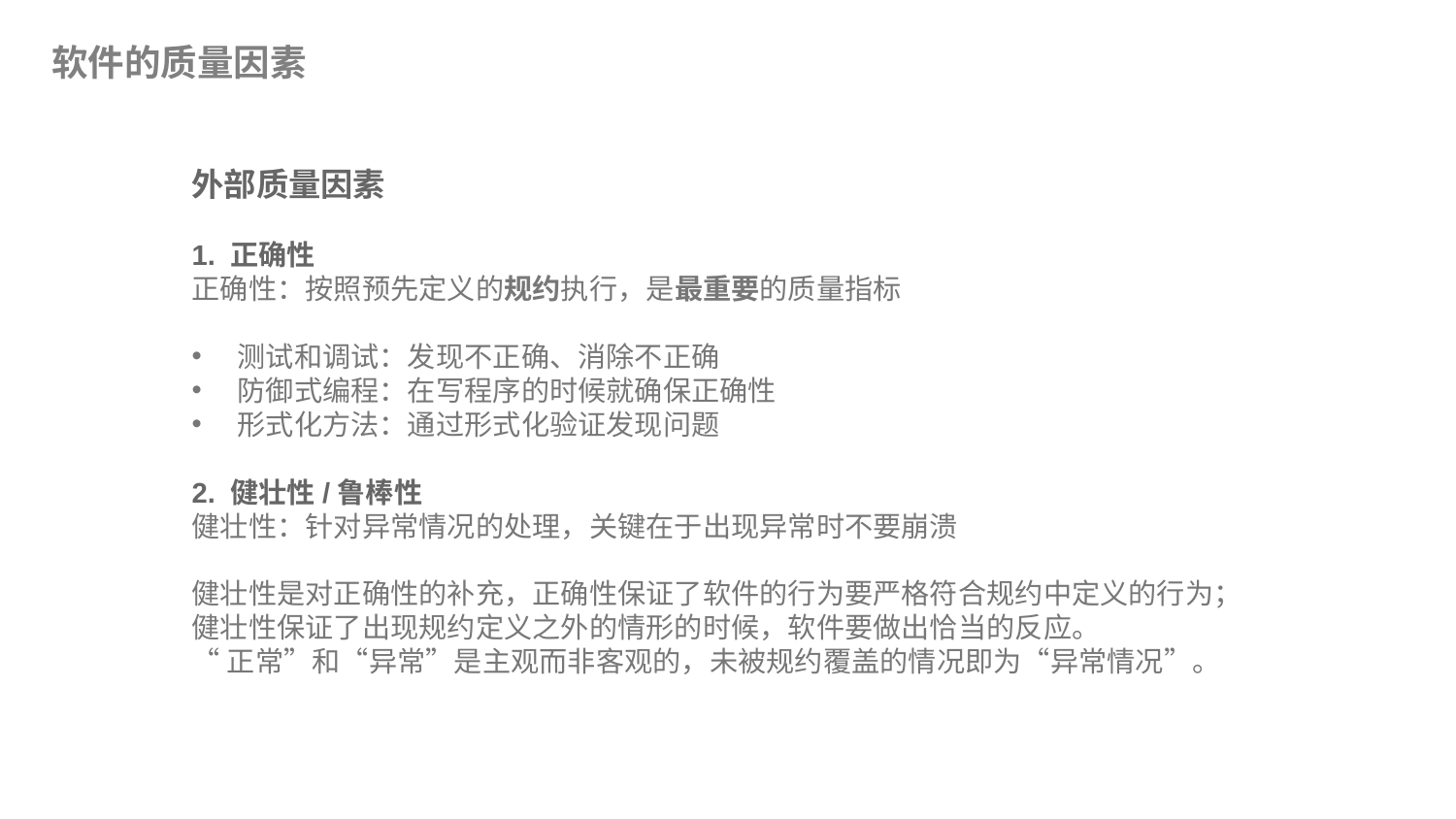

软件的质量因素
外部质量因素

1. 正确性
正确性：按照预先定义的规约执行，是最重要的质量指标

测试和调试：发现不正确、消除不正确
防御式编程：在写程序的时候就确保正确性
形式化方法：通过形式化验证发现问题

2. 健壮性/鲁棒性
健壮性：针对异常情况的处理，关键在于出现异常时不要崩溃

健壮性是对正确性的补充，正确性保证了软件的行为要严格符合规约中定义的行为；健壮性保证了出现规约定义之外的情形的时候，软件要做出恰当的反应。
“正常”和“异常”是主观而非客观的，未被规约覆盖的情况即为“异常情况”。